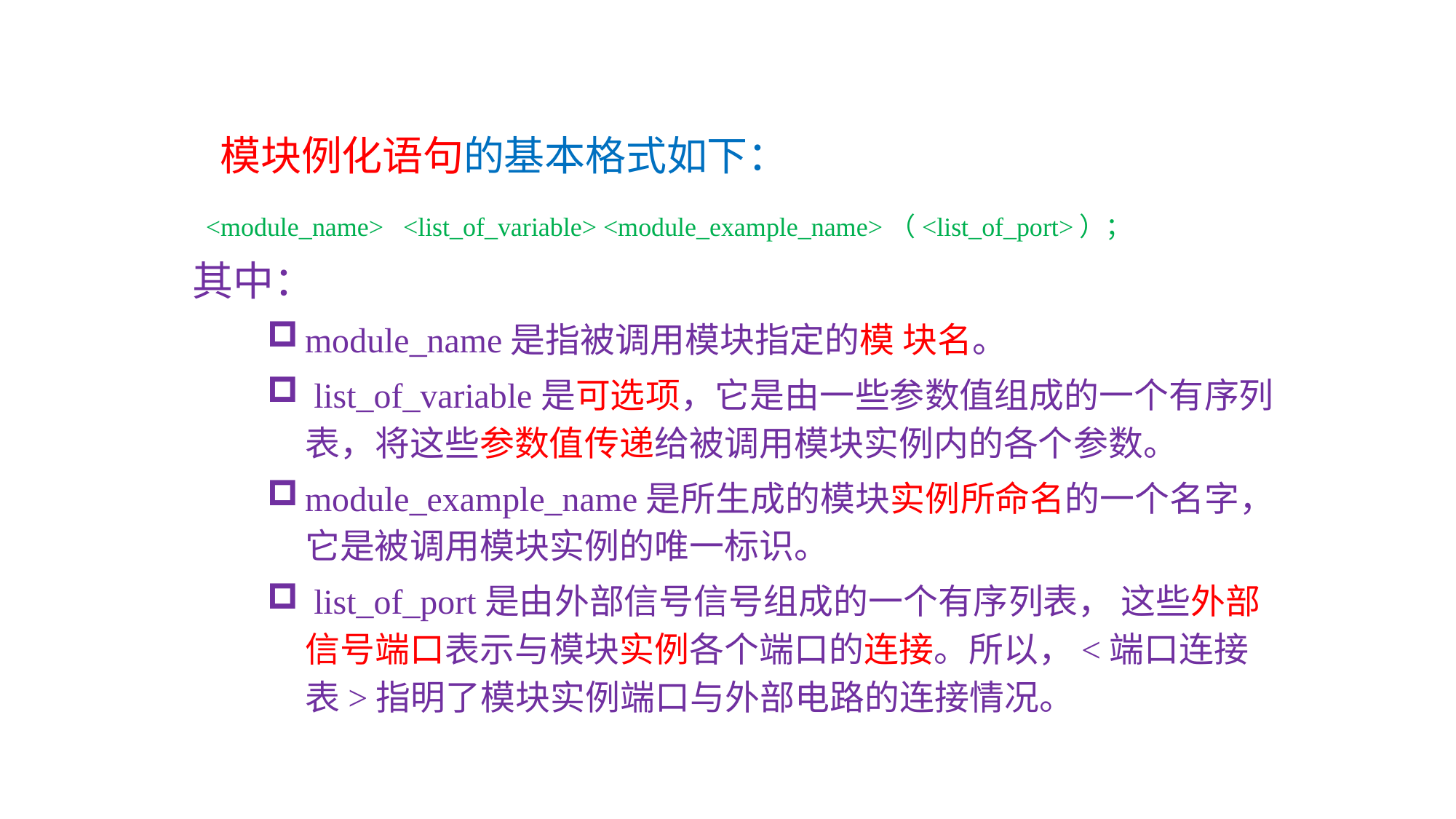

模块例化语句的基本格式如下：
  <module_name>   <list_of_variable> <module_example_name>（<list_of_port>）；
其中：
module_name是指被调用模块指定的模 块名。
 list_of_variable是可选项，它是由一些参数值组成的一个有序列表，将这些参数值传递给被调用模块实例内的各个参数。
module_example_name是所生成的模块实例所命名的一个名字，它是被调用模块实例的唯一标识。
 list_of_port是由外部信号信号组成的一个有序列表， 这些外部信号端口表示与模块实例各个端口的连接。所以，<端口连接表>指明了模块实例端口与外部电路的连接情况。